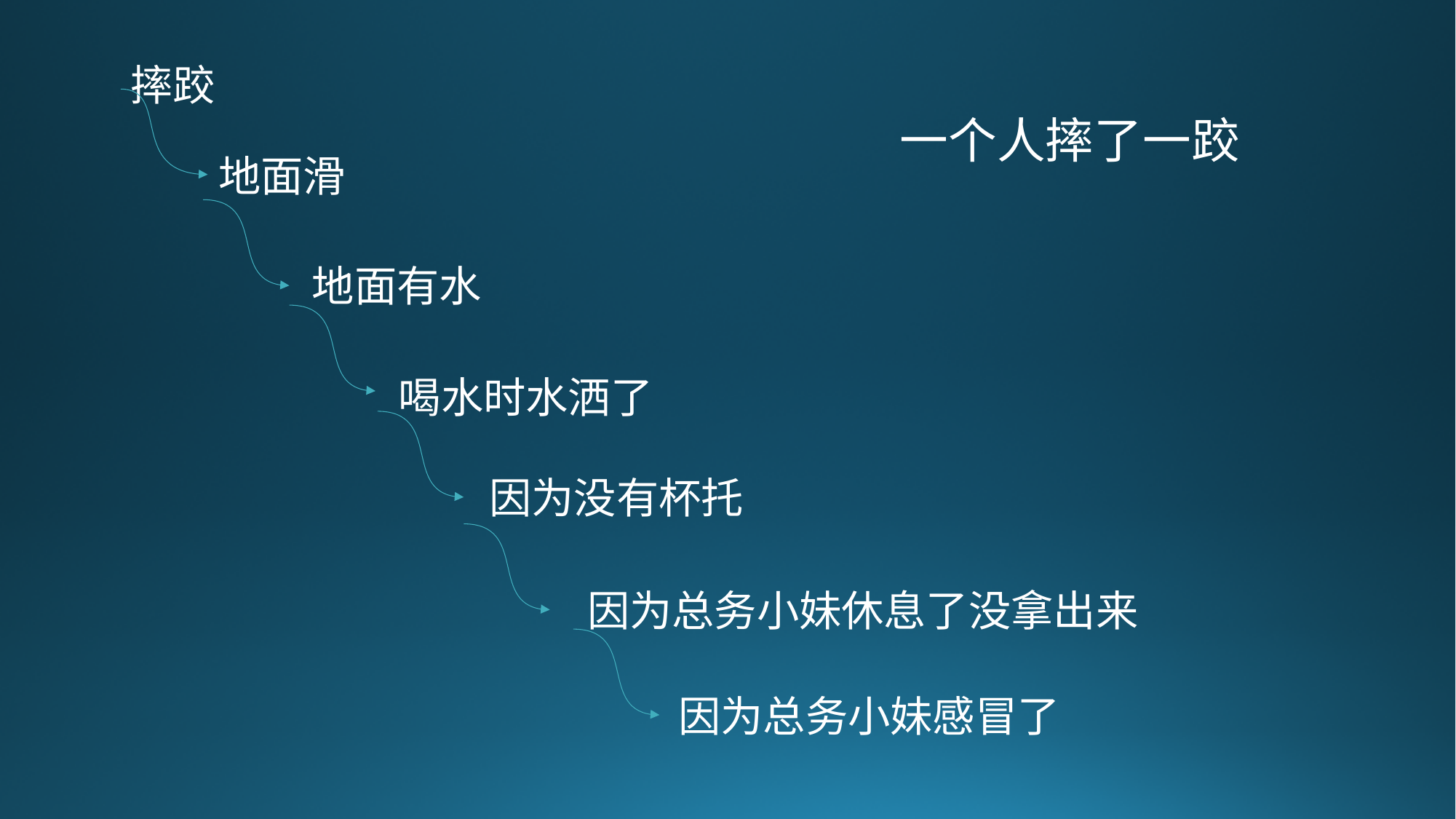

摔跤
一个人摔了一跤
地面滑
地面有水
喝水时水洒了
因为没有杯托
因为总务小妹休息了没拿出来
因为总务小妹感冒了